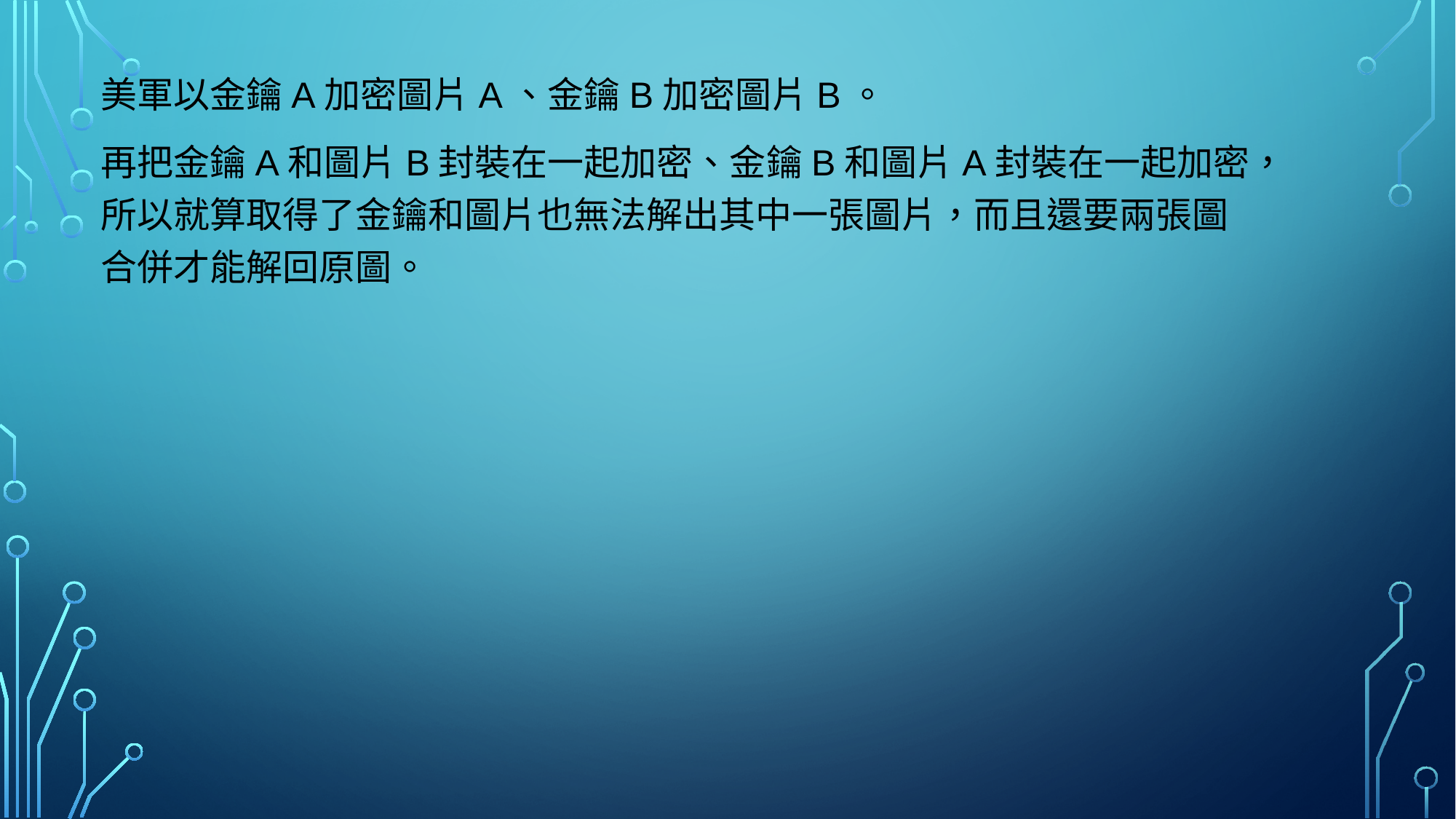

美軍以金鑰A加密圖片A、金鑰B加密圖片B。
再把金鑰A和圖片B封裝在一起加密、金鑰B和圖片A封裝在一起加密，所以就算取得了金鑰和圖片也無法解出其中一張圖片，而且還要兩張圖合併才能解回原圖。